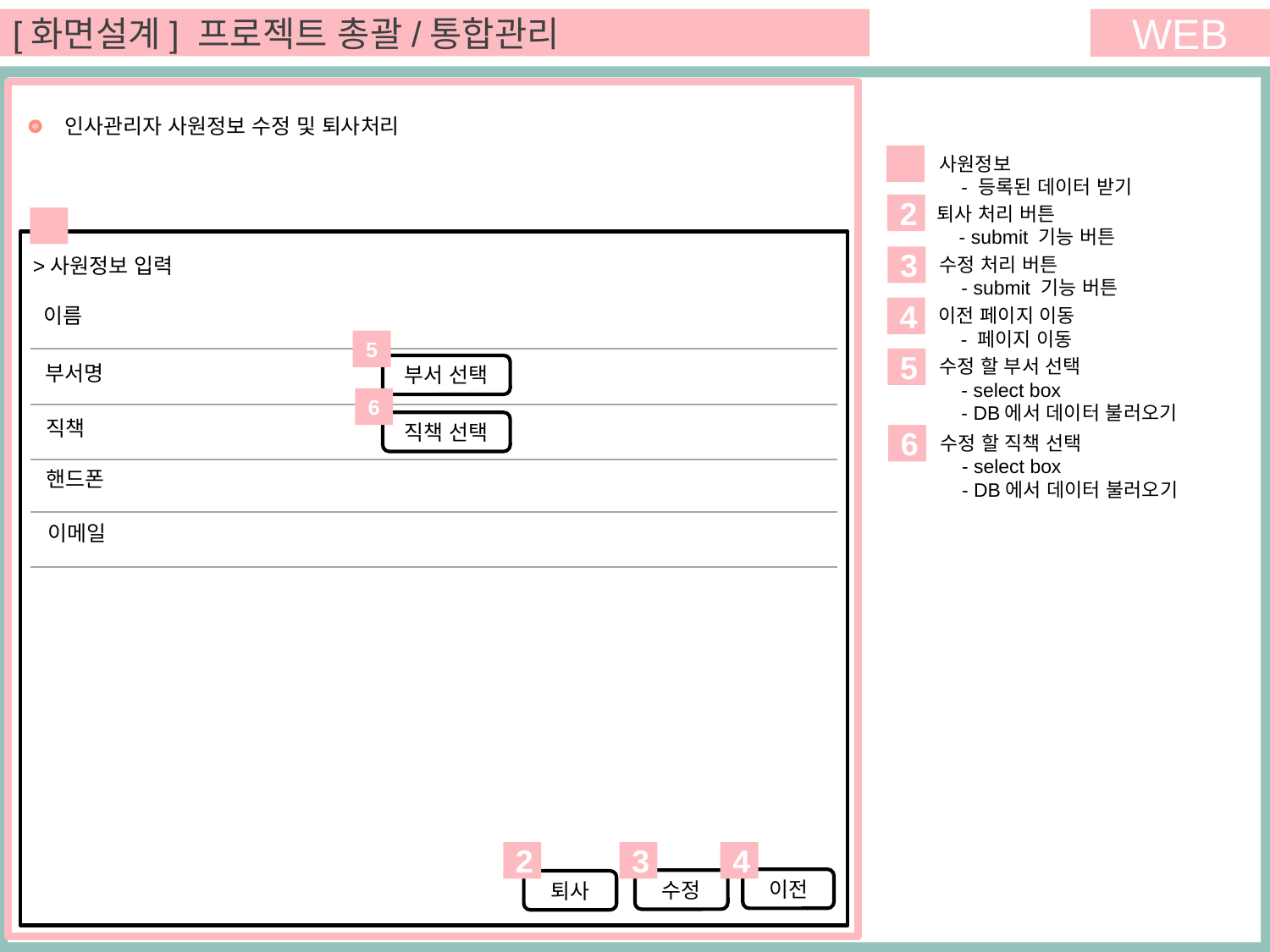

[화면설계] 프로젝트 총괄/통합관리
WEB

 인사관리자 사원정보 수정 및 퇴사처리

1
사원정보
    - 등록된 데이터 받기
2
퇴사 처리 버튼
    - submit 기능 버튼
1

수정 처리 버튼
    - submit 기능 버튼
>사원정보 입력
3
이름
이전 페이지 이동
    - 페이지 이동
4
5
수정 할 부서 선택
    - select box
    - DB에서 데이터 불러오기
5
부서명
부서 선택
6
직책
직책 선택
수정 할 직책 선택
    - select box
    - DB에서 데이터 불러오기

6
핸드폰
이메일
2
3
4
이전
수정
퇴사